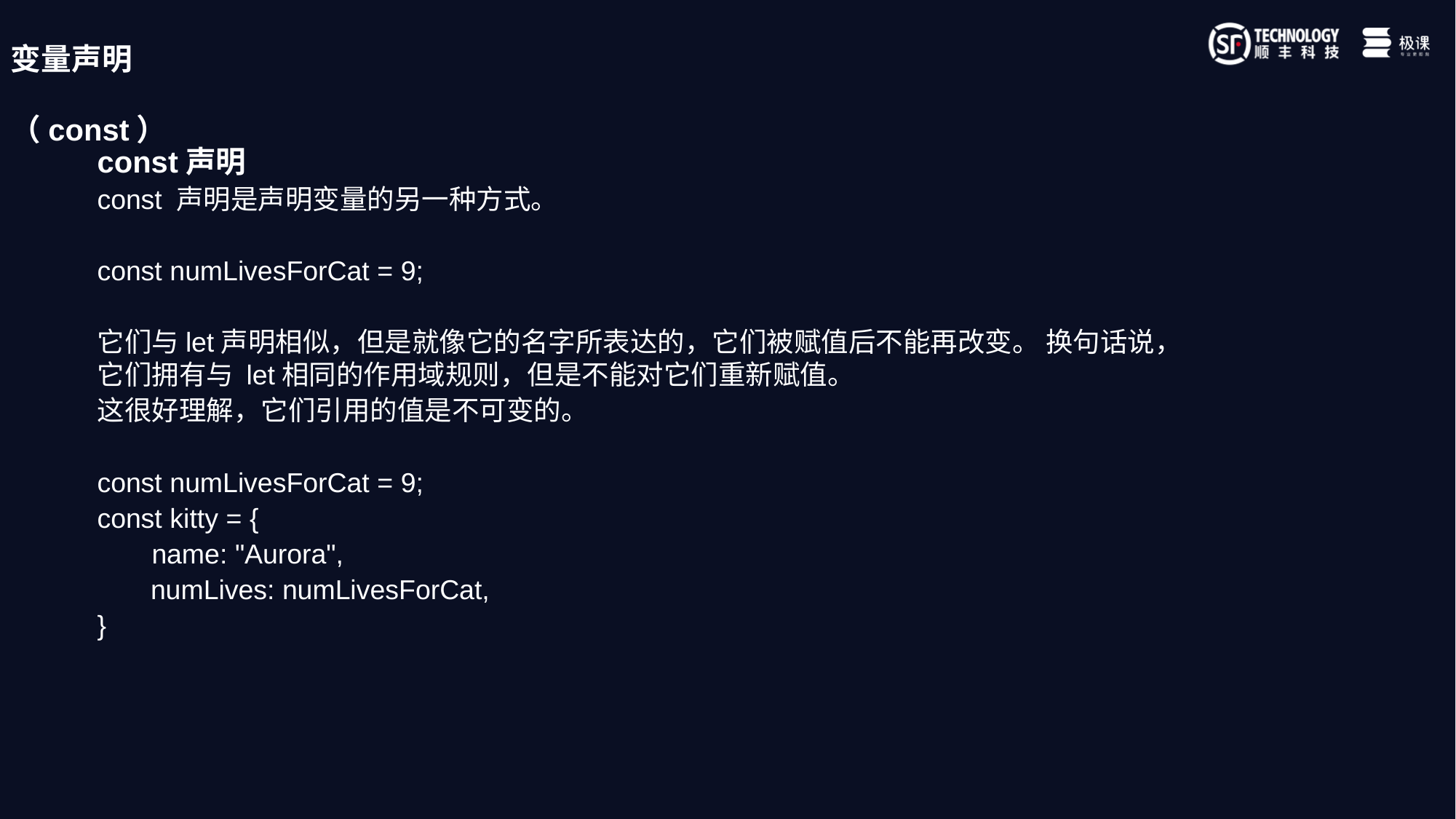

变量声明（const）
const声明
const 声明是声明变量的另一种方式。

const numLivesForCat = 9;

它们与let声明相似，但是就像它的名字所表达的，它们被赋值后不能再改变。 换句话说，它们拥有与 let相同的作用域规则，但是不能对它们重新赋值。
这很好理解，它们引用的值是不可变的。

const numLivesForCat = 9;
const kitty = {
name: "Aurora",
       numLives: numLivesForCat,
}